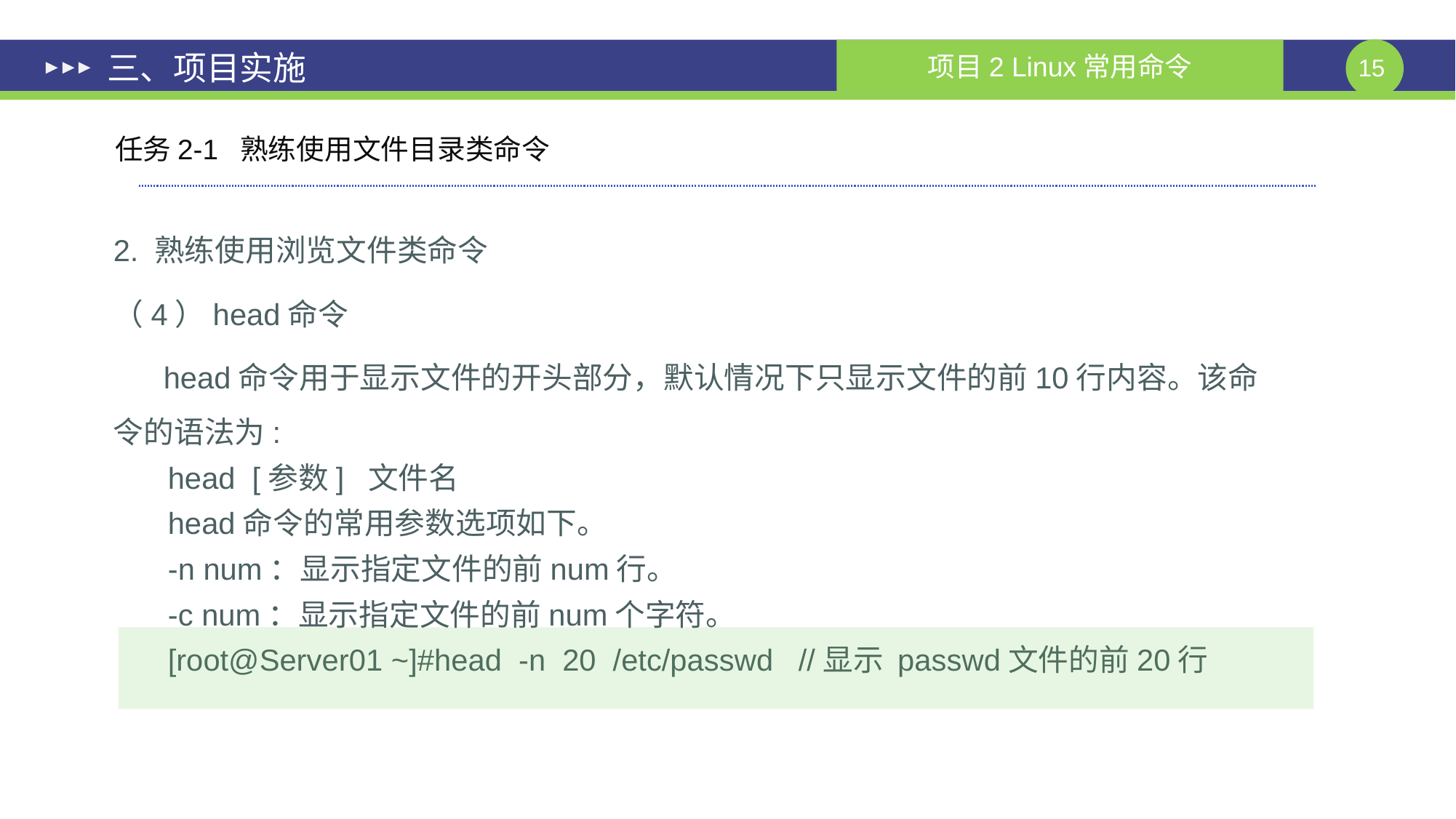

# 三、项目实施
任务2-1  熟练使用文件目录类命令

2. 熟练使用浏览文件类命令
（4）head命令
      head命令用于显示文件的开头部分，默认情况下只显示文件的前10行内容。该命令的语法为:
head  [参数]  文件名
head命令的常用参数选项如下。
-n num：显示指定文件的前num行。
-c num：显示指定文件的前num个字符。
[root@Server01 ~]#head  -n  20  /etc/passwd   //显示 passwd文件的前20行